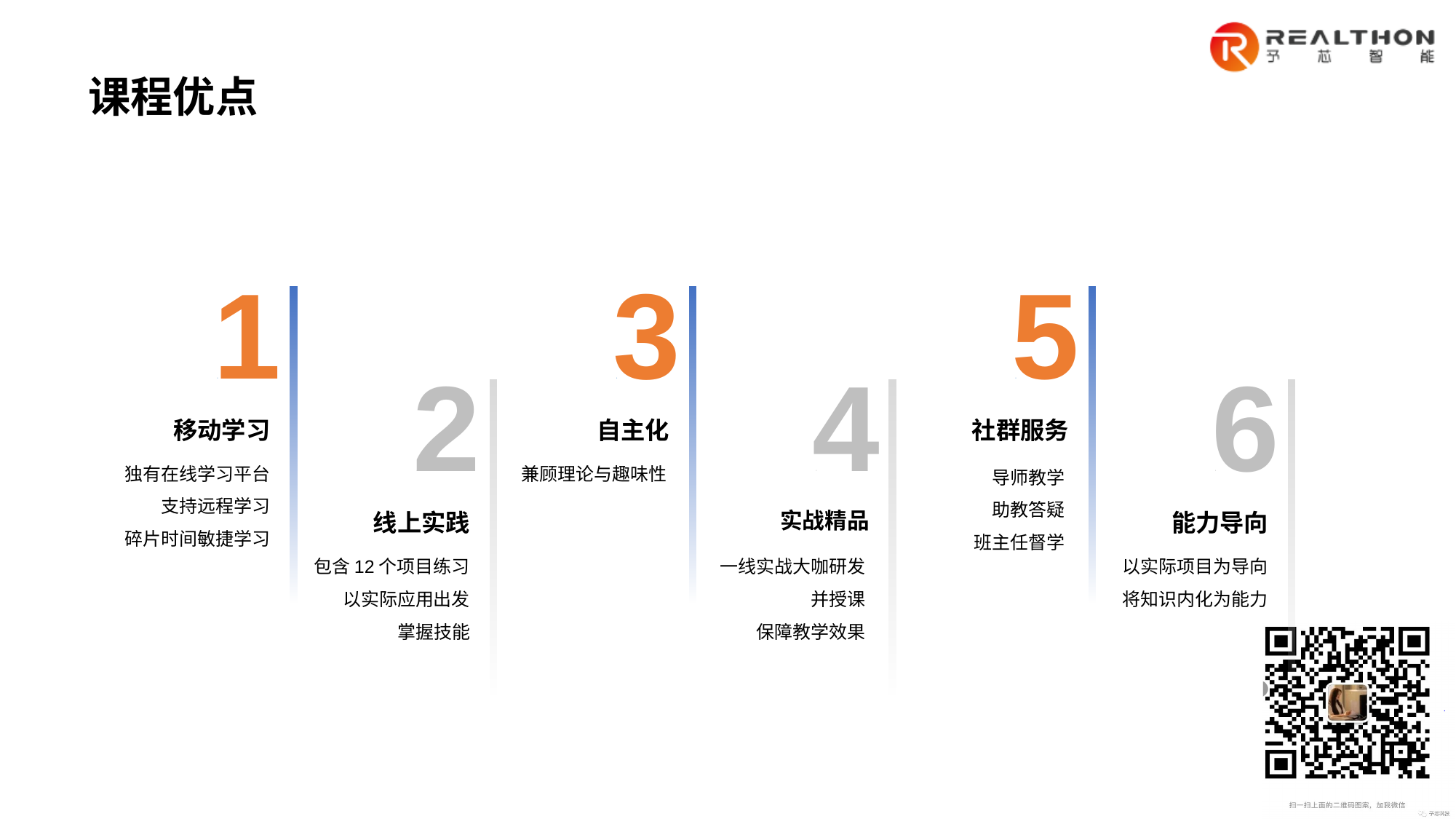

课程优点
0 1

移动学习
独有在线学习平台
支持远程学习
碎片时间敏捷学习
兼顾理论与趣味性
导师教学
助教答疑
班主任督学
包含12个项目练习
以实际应用出发
掌握技能
一线实战大咖研发
并授课
保障教学效果
以实际项目为导向将知识内化为能力
0 3

自主化
0 5

社群服务
0 2
0 4
0 6

线上实践
实战精品
能力导向